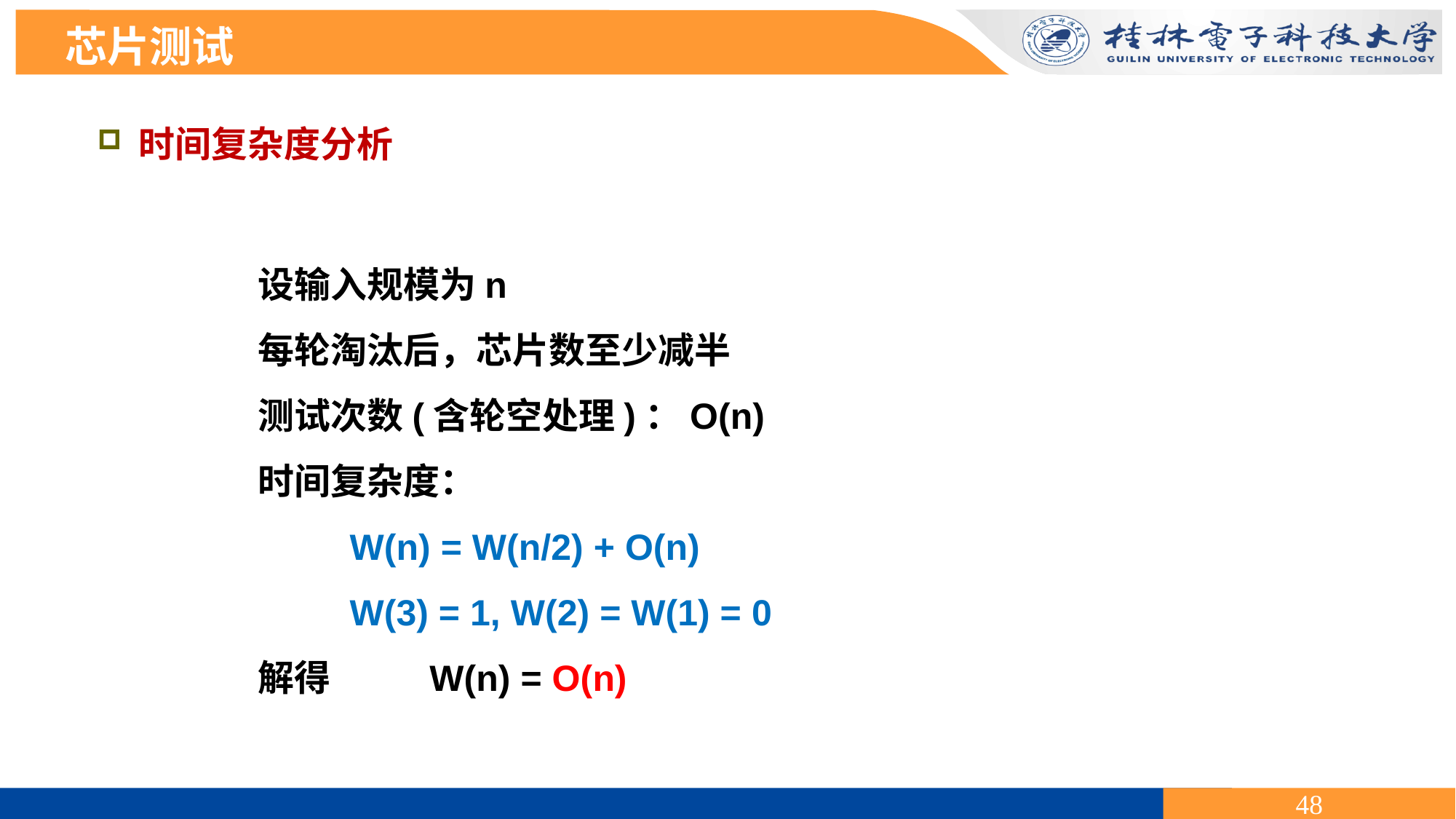

芯片测试
时间复杂度分析
设输入规模为n
每轮淘汰后，芯片数至少减半
测试次数(含轮空处理)：O(n)
时间复杂度：
         W(n) = W(n/2) + O(n)
         W(3) = 1, W(2) = W(1) = 0
解得           W(n) = O(n)